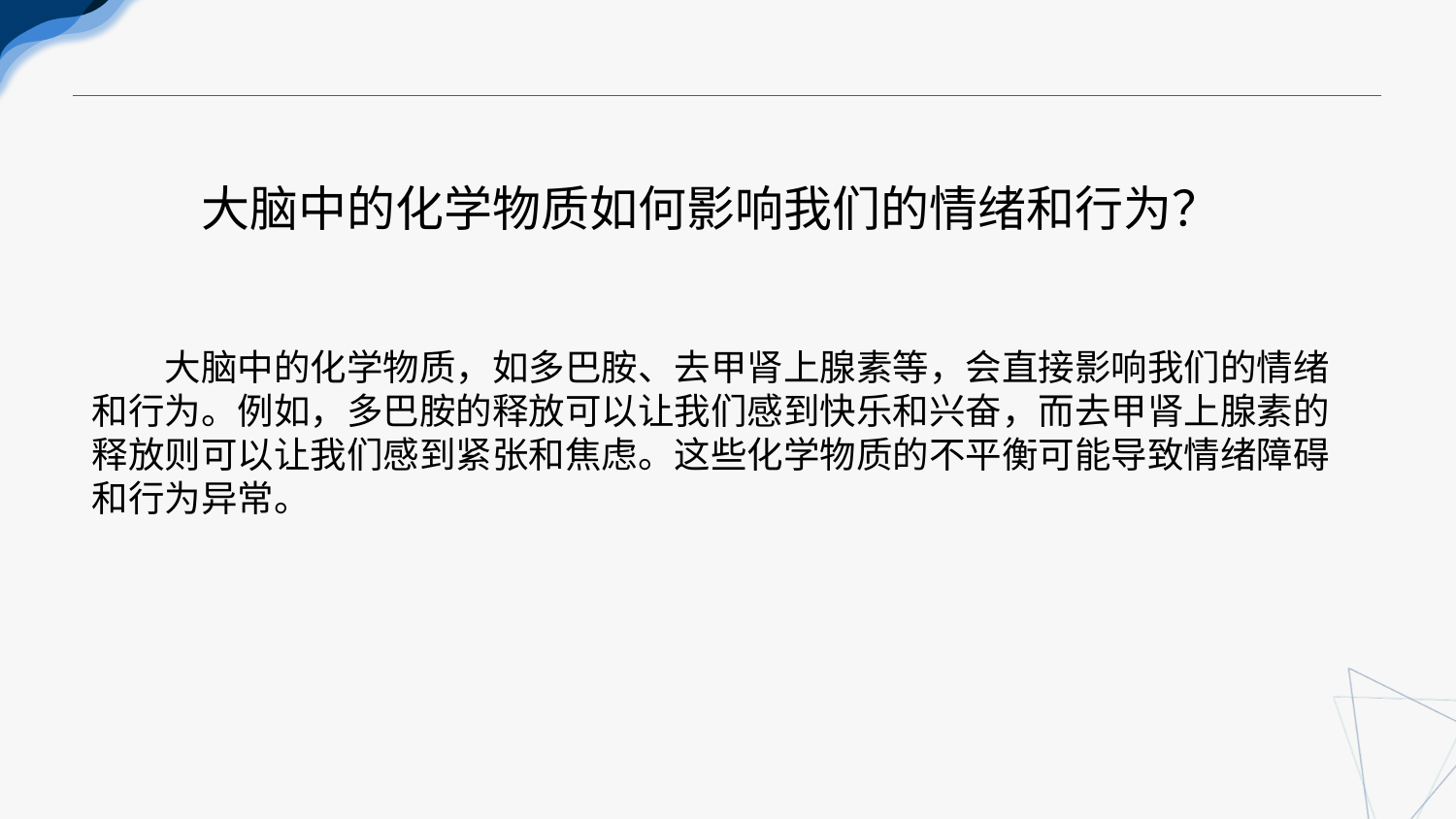

大脑中的化学物质如何影响我们的情绪和行为？
大脑中的化学物质，如多巴胺、去甲肾上腺素等，会直接影响我们的情绪和行为。例如，多巴胺的释放可以让我们感到快乐和兴奋，而去甲肾上腺素的释放则可以让我们感到紧张和焦虑。这些化学物质的不平衡可能导致情绪障碍和行为异常。